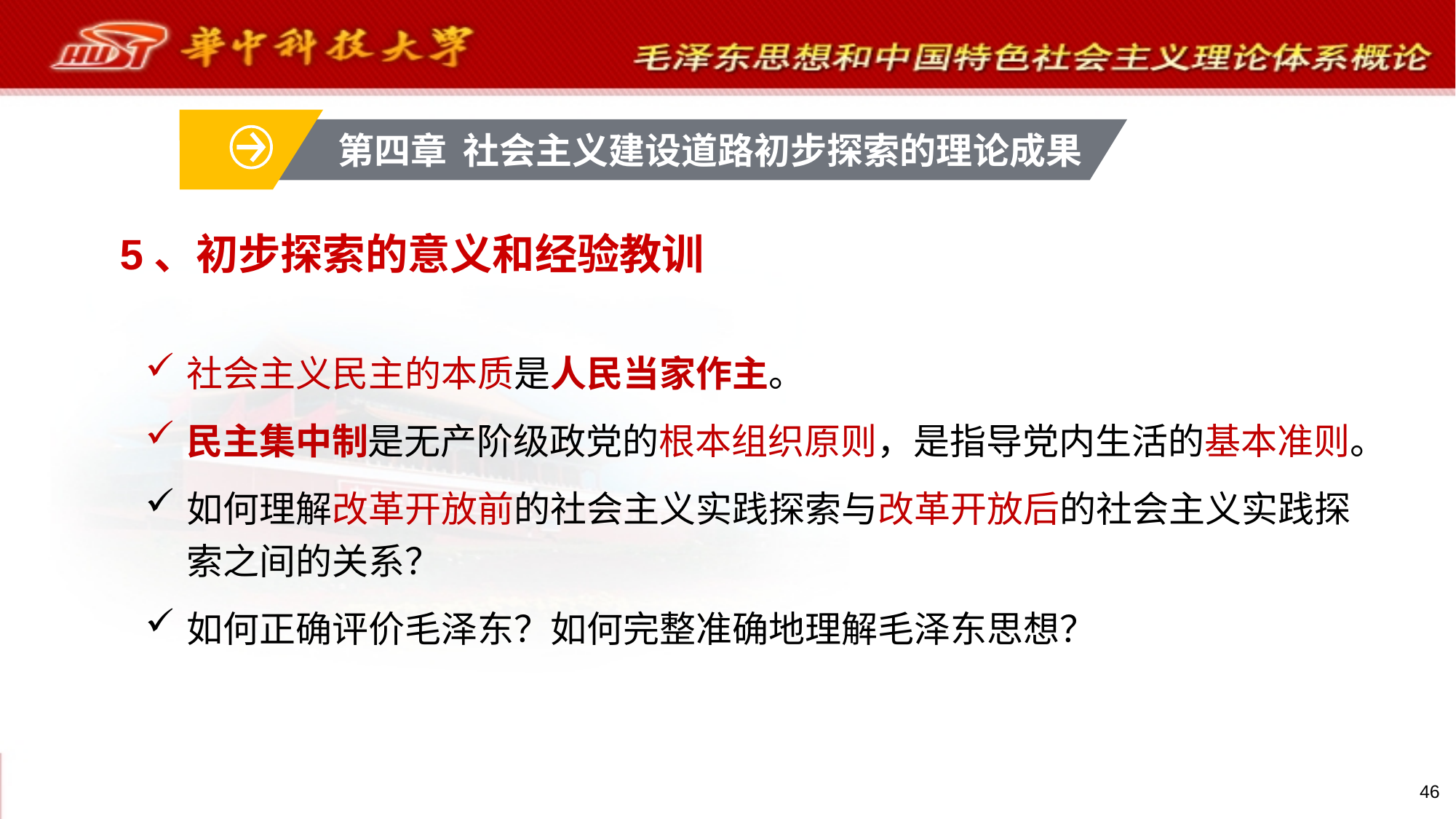

第四章  社会主义建设道路初步探索的理论成果

# 5、初步探索的意义和经验教训
社会主义民主的本质是人民当家作主。
民主集中制是无产阶级政党的根本组织原则，是指导党内生活的基本准则。
如何理解改革开放前的社会主义实践探索与改革开放后的社会主义实践探索之间的关系？
如何正确评价毛泽东？如何完整准确地理解毛泽东思想？

46